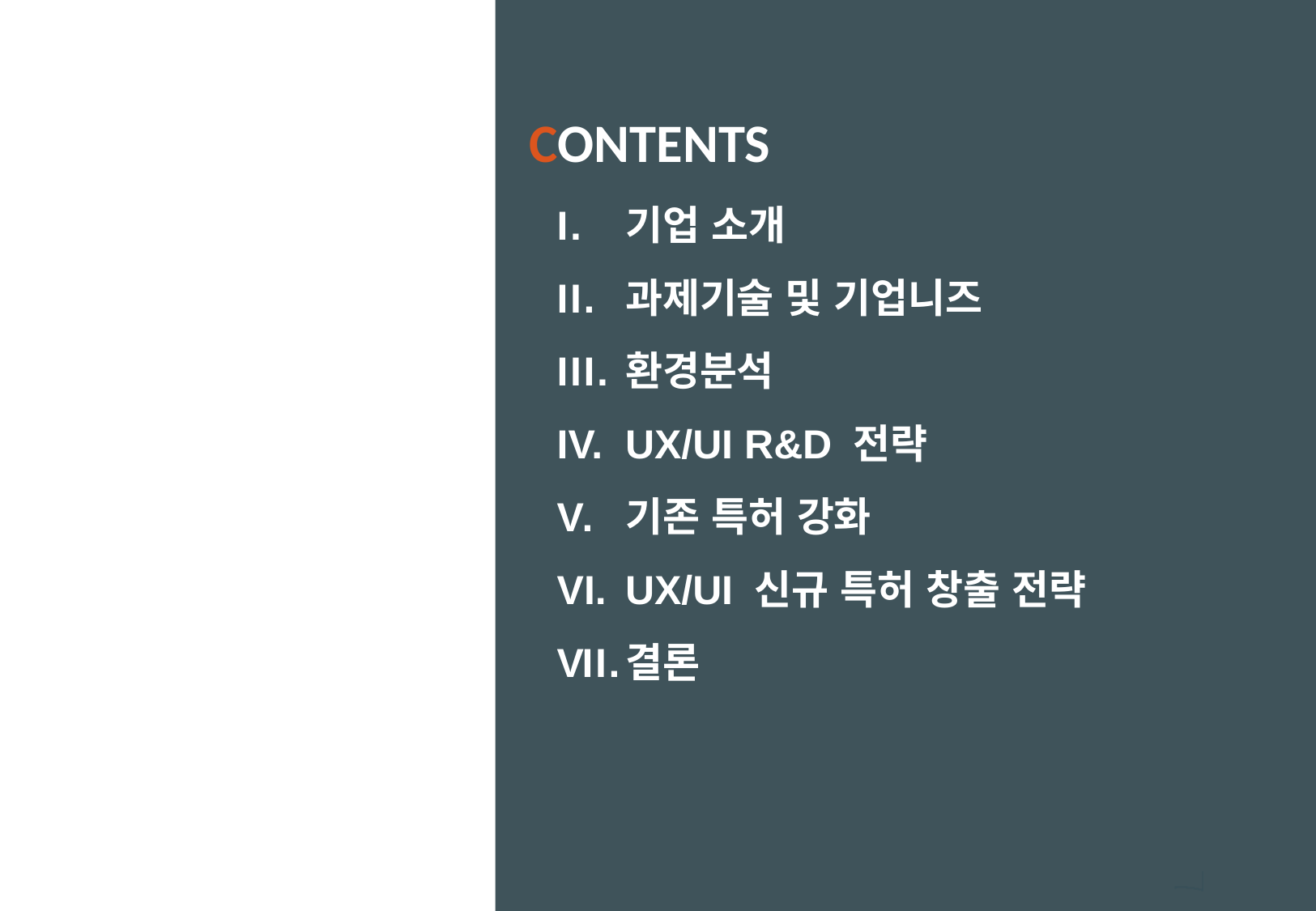

기업 소개
과제기술 및 기업니즈
환경분석
UX/UI R&D 전략
기존 특허 강화
UX/UI 신규 특허 창출 전략
결론